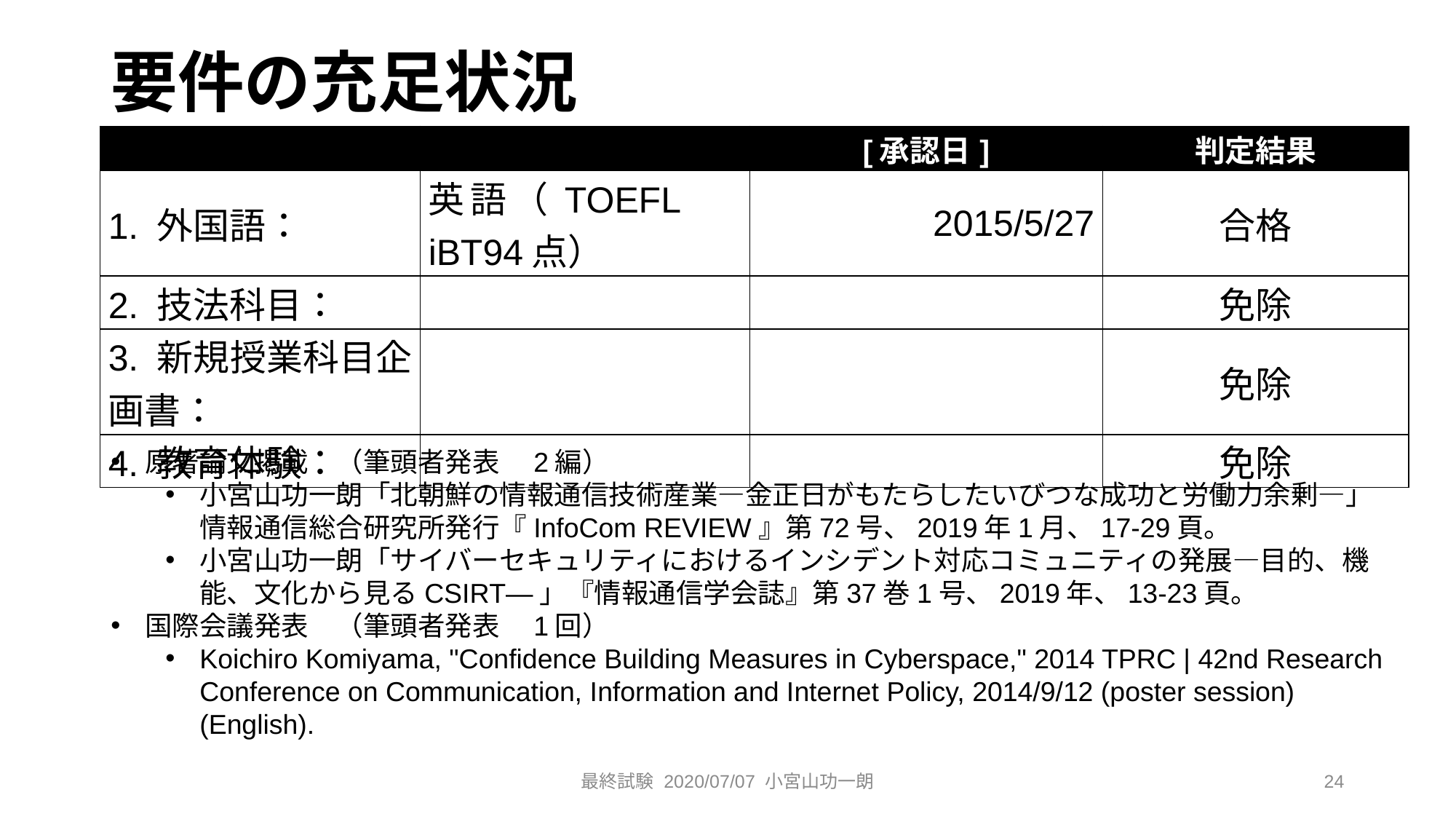

# 要件の充足状況
|  |  | [承認日] | 判定結果 |
| --- | --- | --- | --- |
| 1. 外国語： | 英語（TOEFL　iBT94点） | 2015/5/27 | 合格 |
| 2. 技法科目： |  |  | 免除 |
| 3. 新規授業科目企画書： |  |  | 免除 |
| 4. 教育体験： |  |  | 免除 |
原著論文掲載　（筆頭者発表　2編）
小宮山功一朗「北朝鮮の情報通信技術産業—金正日がもたらしたいびつな成功と労働力余剰—」情報通信総合研究所発行『InfoCom REVIEW』第72号、2019年1月、17-29頁。
小宮山功一朗「サイバーセキュリティにおけるインシデント対応コミュニティの発展—目的、機能、文化から見るCSIRT—」『情報通信学会誌』第37巻1号、2019年、13-23頁。
国際会議発表　（筆頭者発表　1回）
Koichiro Komiyama, "Confidence Building Measures in Cyberspace," 2014 TPRC | 42nd Research Conference on Communication, Information and Internet Policy, 2014/9/12 (poster session) (English).
最終試験 2020/07/07 小宮山功一朗
24